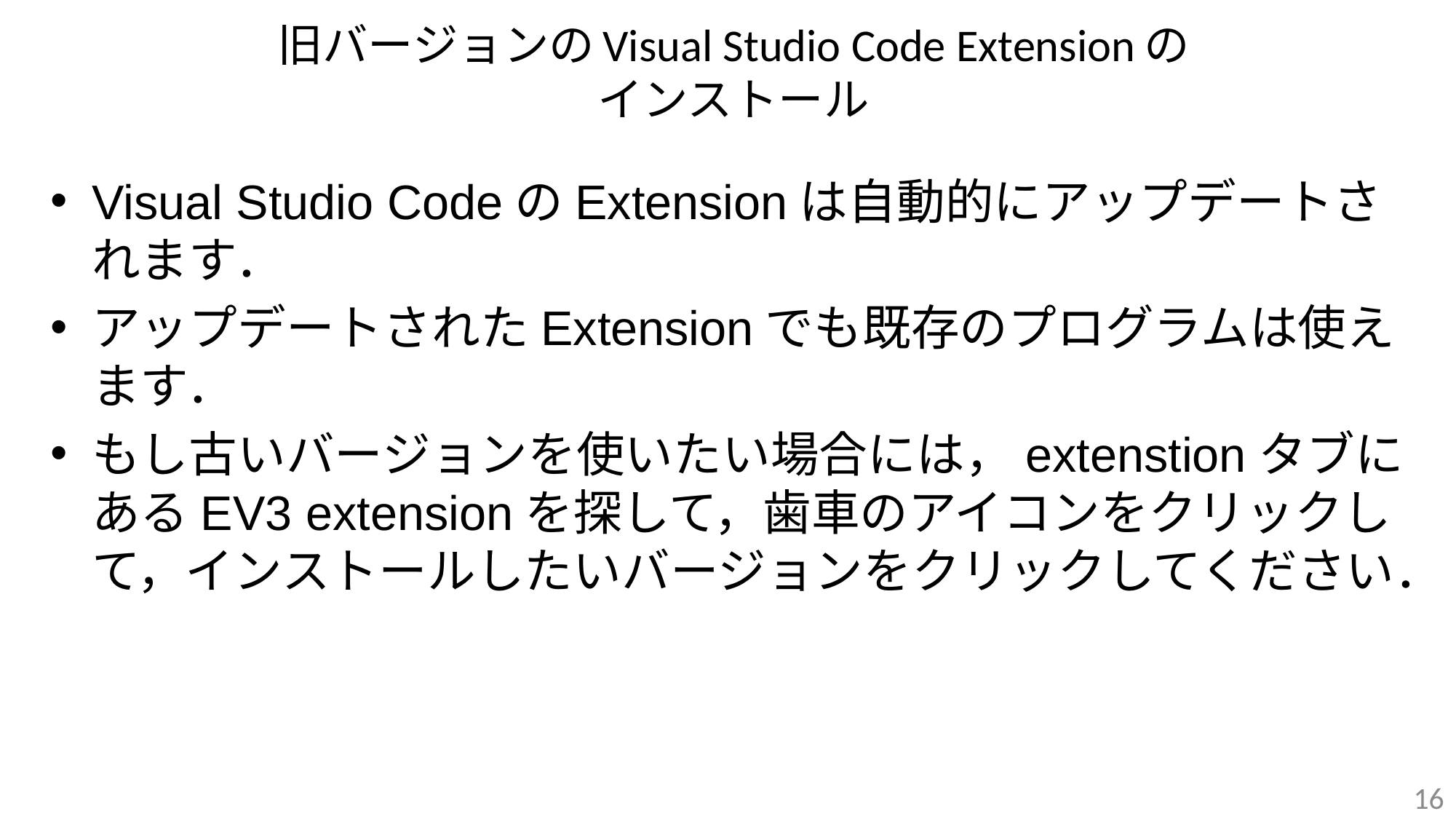

# 旧バージョンのVisual Studio Code Extensionの インストール
Visual Studio CodeのExtensionは自動的にアップデートされます．
アップデートされたExtensionでも既存のプログラムは使えます．
もし古いバージョンを使いたい場合には，extenstionタブにあるEV3 extensionを探して，歯車のアイコンをクリックして，インストールしたいバージョンをクリックしてください．
16